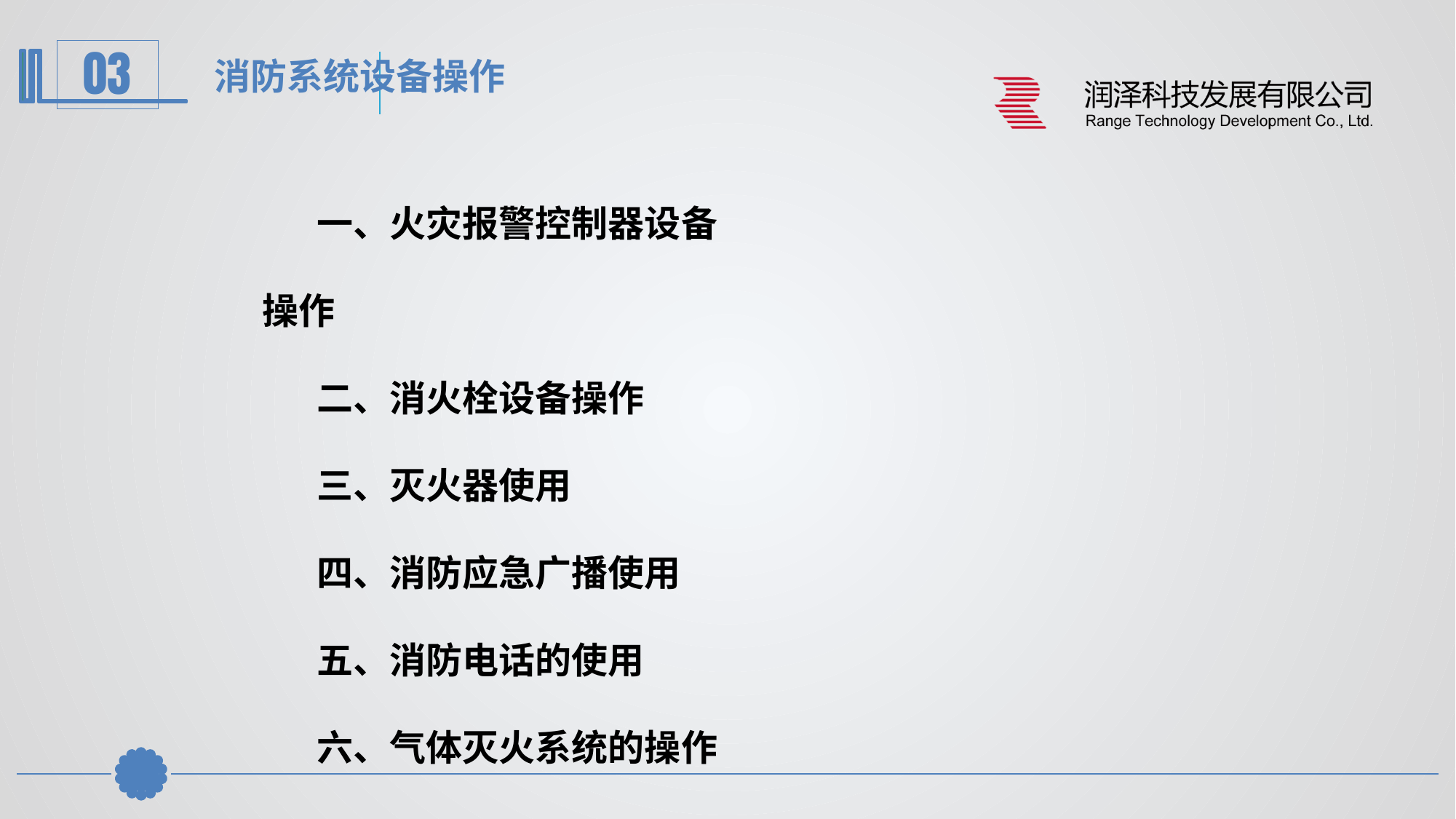

消防系统设备操作
一、火灾报警控制器设备操作
二、消火栓设备操作
三、灭火器使用
四、消防应急广播使用
五、消防电话的使用
六、气体灭火系统的操作
36